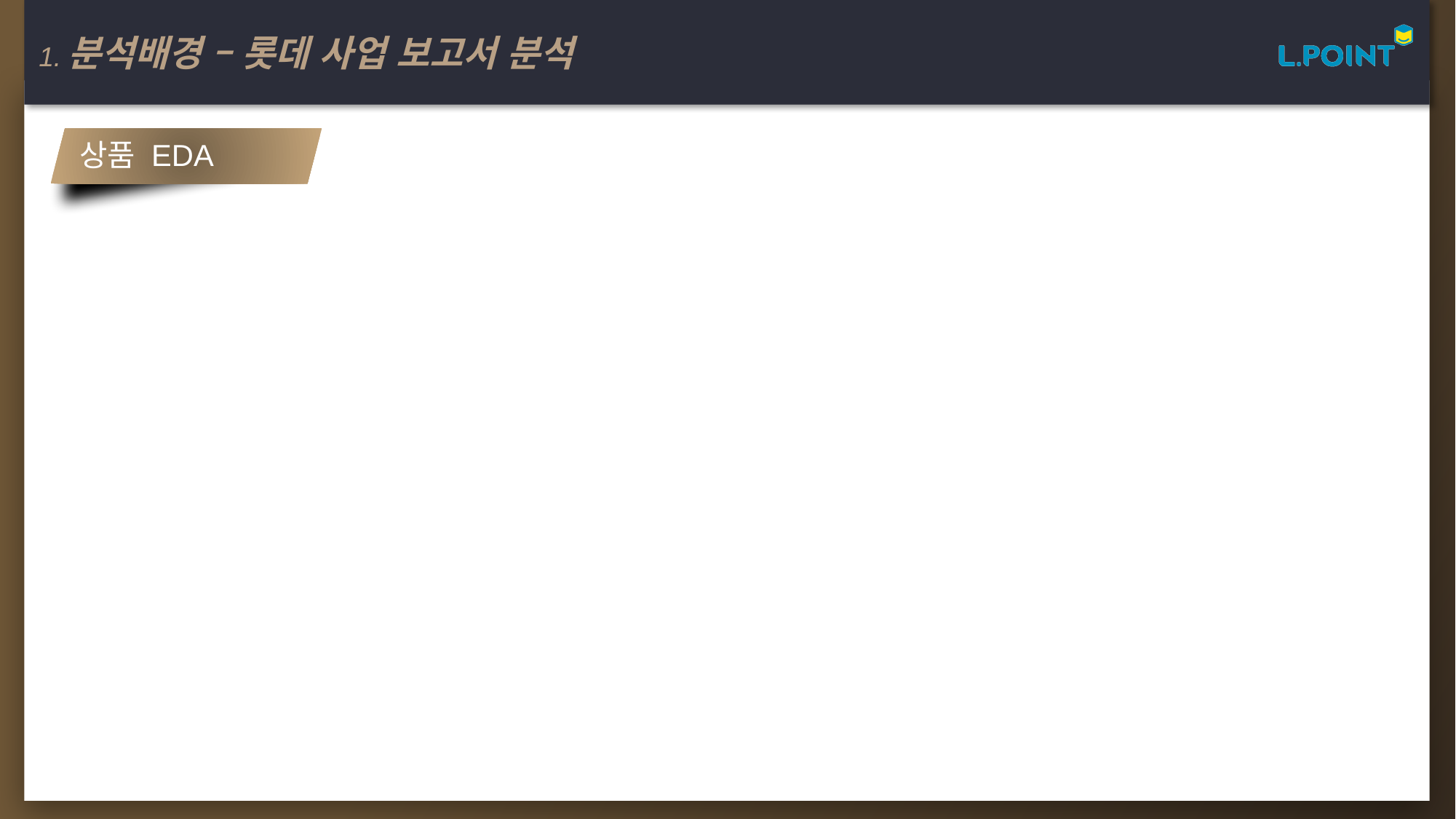

1.분석배경 – 롯데 사업 보고서 분석

상품 EDA
6